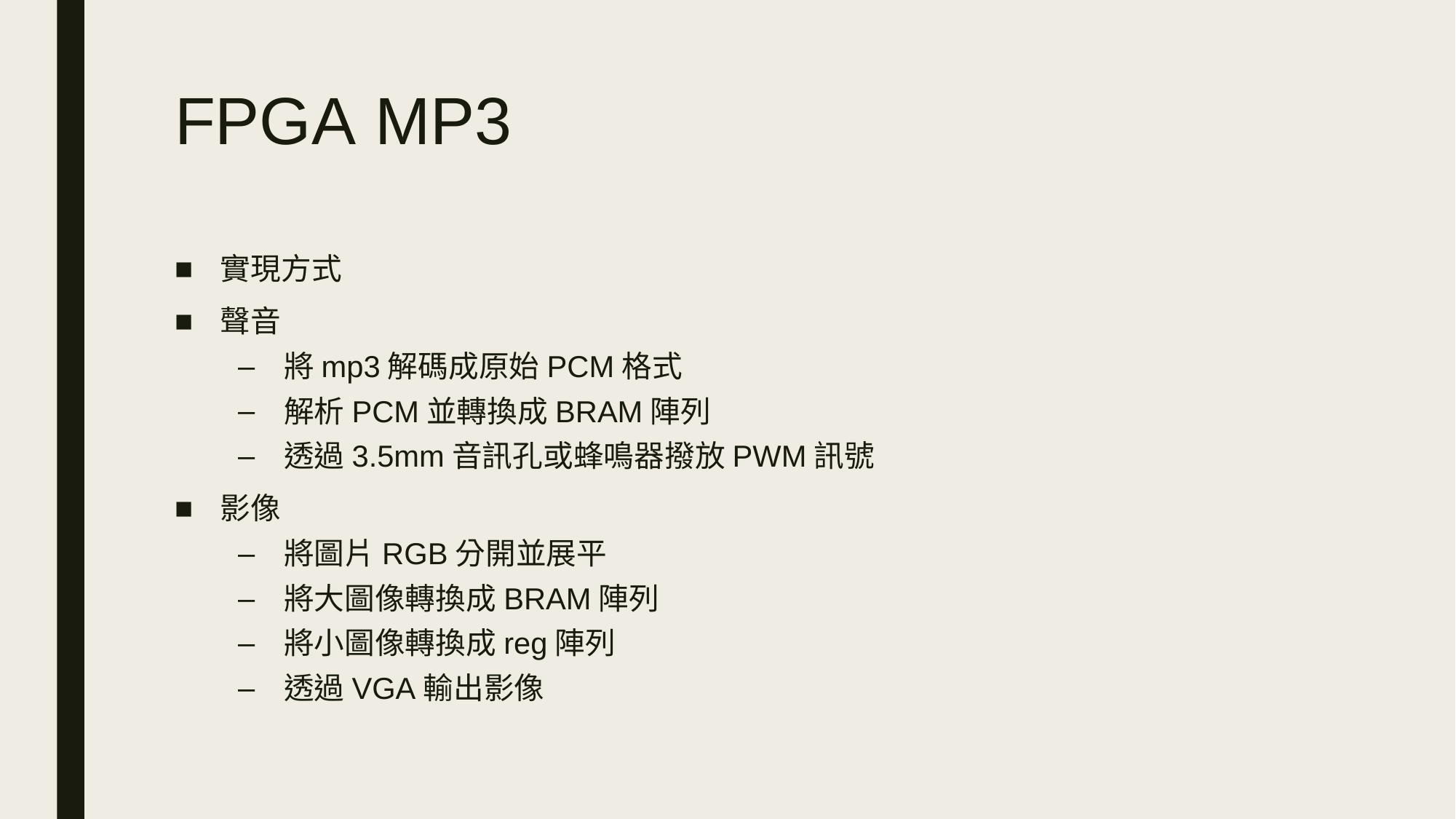

# FPGA MP3
實現方式
聲音
將mp3解碼成原始PCM格式
解析PCM並轉換成BRAM陣列
透過3.5mm音訊孔或蜂鳴器撥放PWM訊號
影像
將圖片RGB分開並展平
將大圖像轉換成BRAM陣列
將小圖像轉換成reg陣列
透過VGA輸出影像